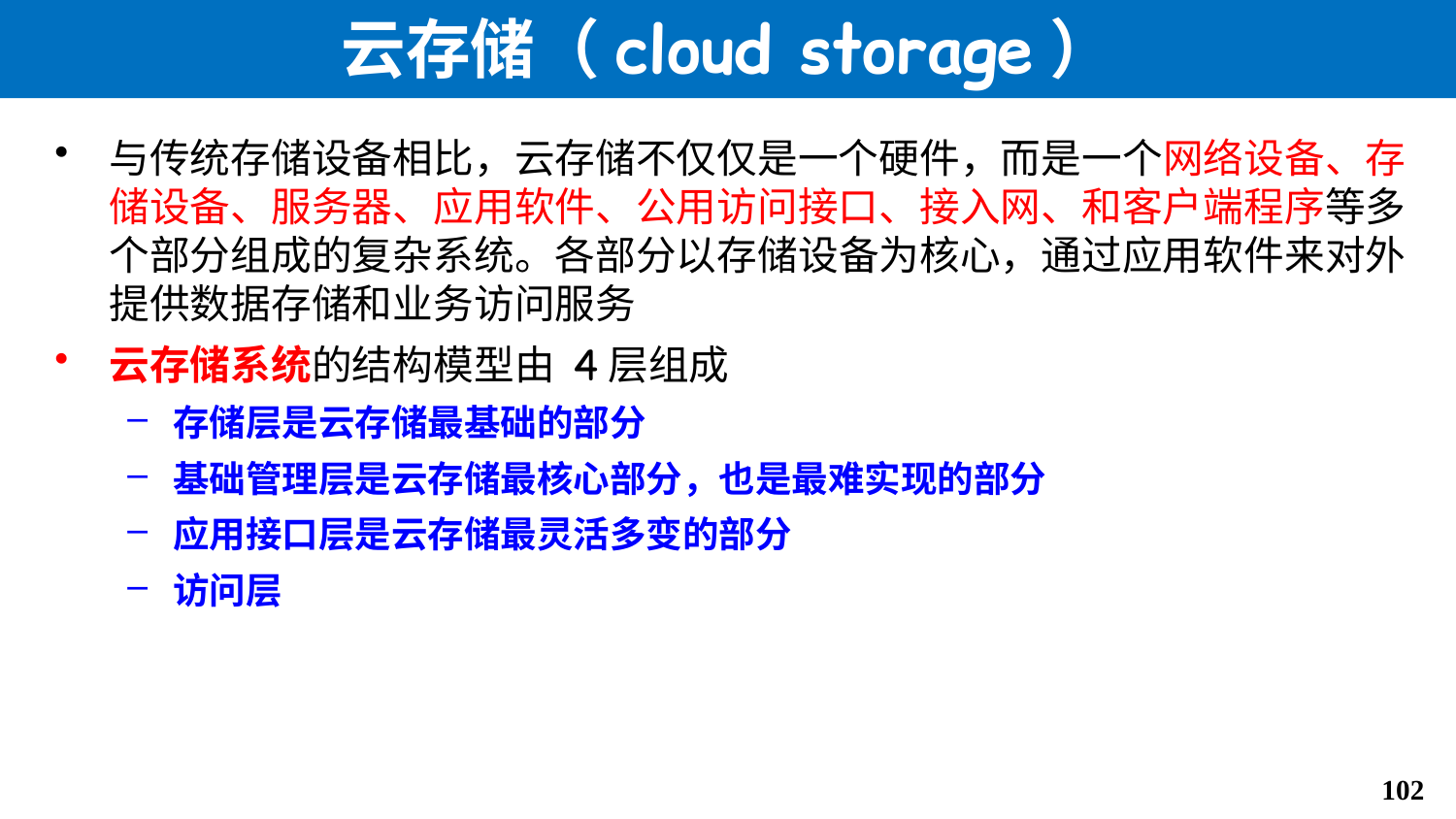

# 云存储（cloud storage）
与传统存储设备相比，云存储不仅仅是一个硬件，而是一个网络设备、存储设备、服务器、应用软件、公用访问接口、接入网、和客户端程序等多个部分组成的复杂系统。各部分以存储设备为核心，通过应用软件来对外提供数据存储和业务访问服务
云存储系统的结构模型由 4层组成
存储层是云存储最基础的部分
基础管理层是云存储最核心部分，也是最难实现的部分
应用接口层是云存储最灵活多变的部分
访问层